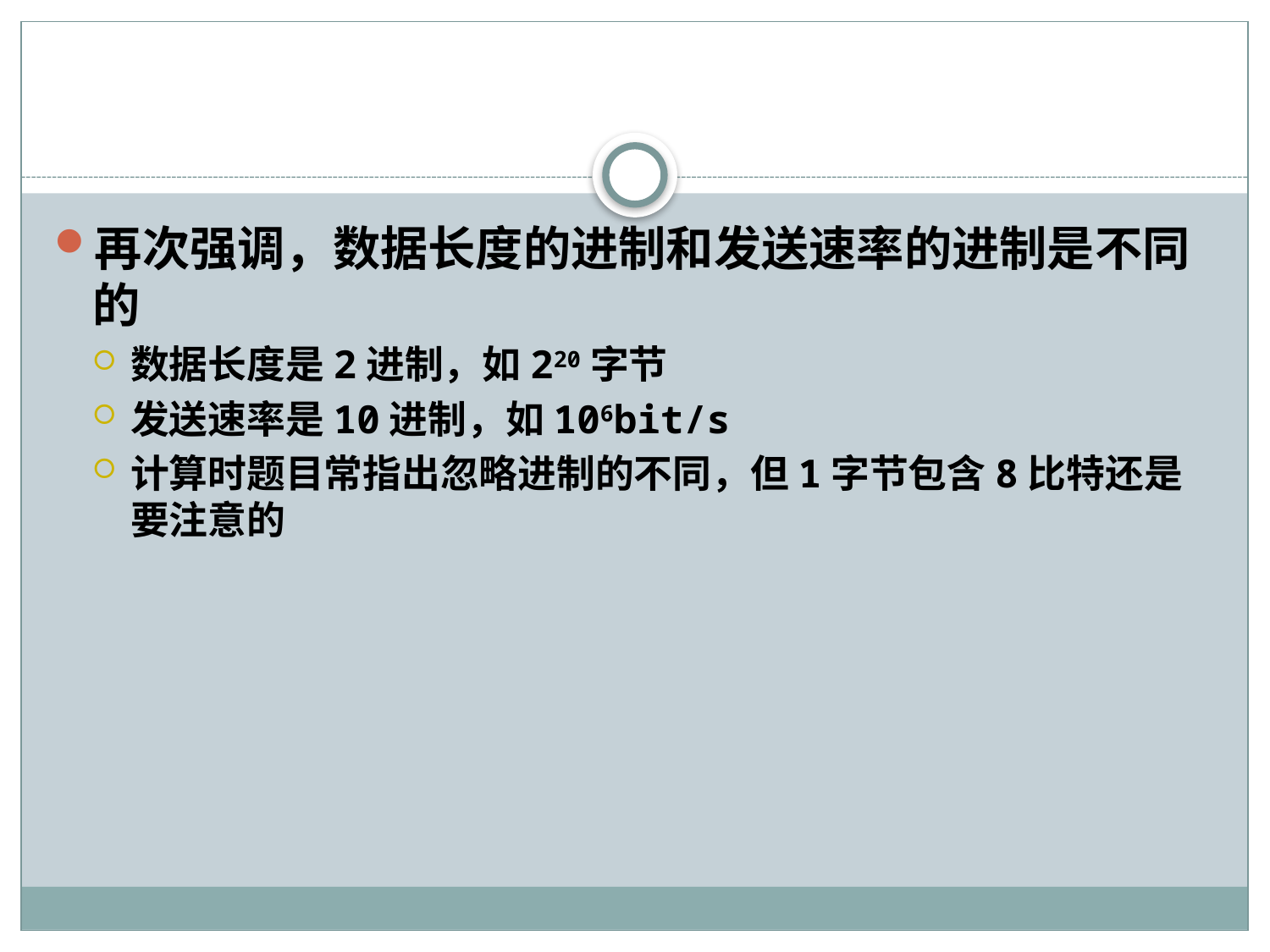

#
再次强调，数据长度的进制和发送速率的进制是不同的
数据长度是2进制，如220字节
发送速率是10进制，如106bit/s
计算时题目常指出忽略进制的不同，但1字节包含8比特还是要注意的